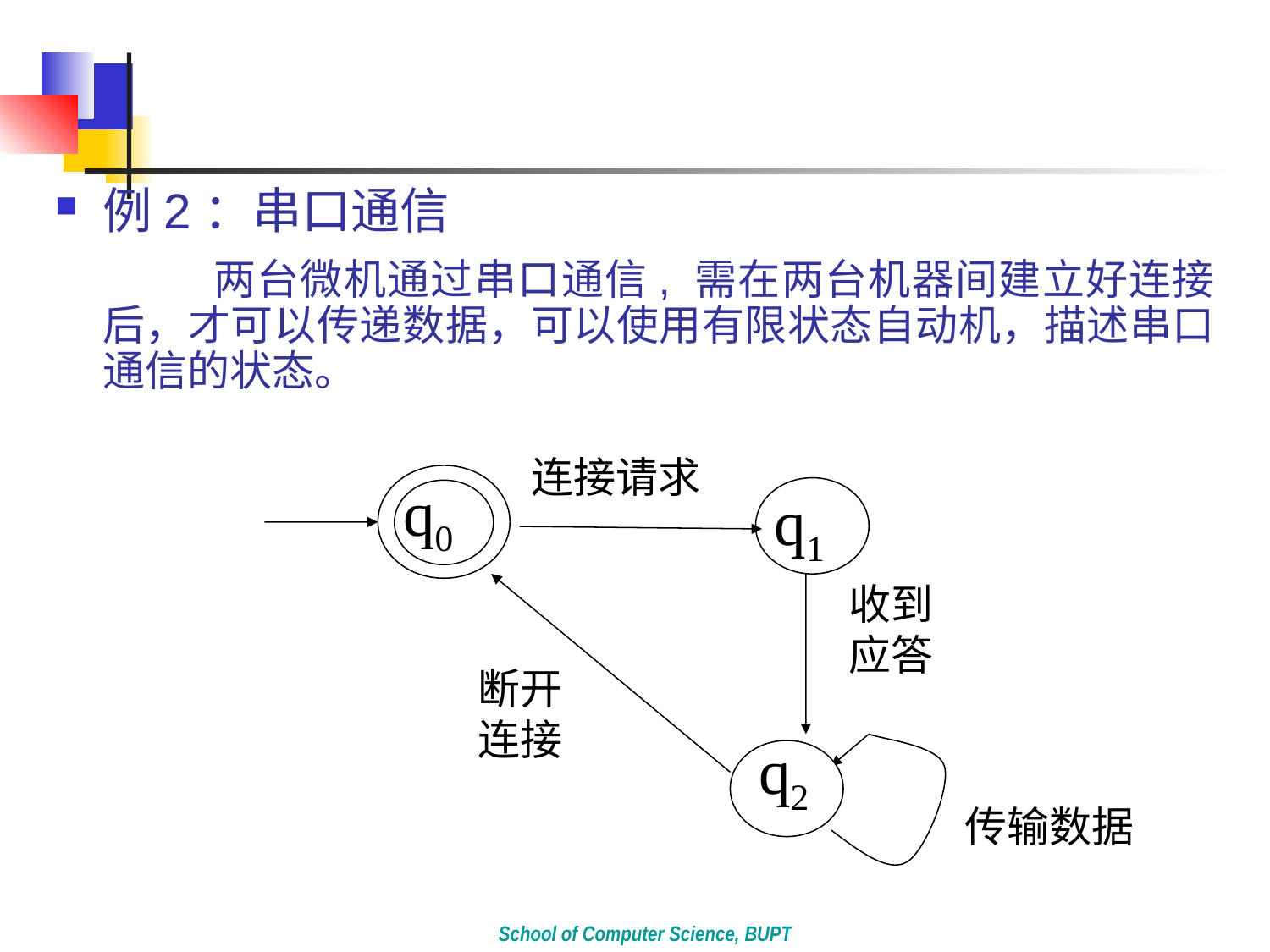

#
例2：串口通信
  	         两台微机通过串口通信, 需在两台机器间建立好连接后，才可以传递数据，可以使用有限状态自动机，描述串口通信的状态。
连接请求

q0
q1

收到
应答

断开
连接
q2

传输数据

School of Computer Science, BUPT
43